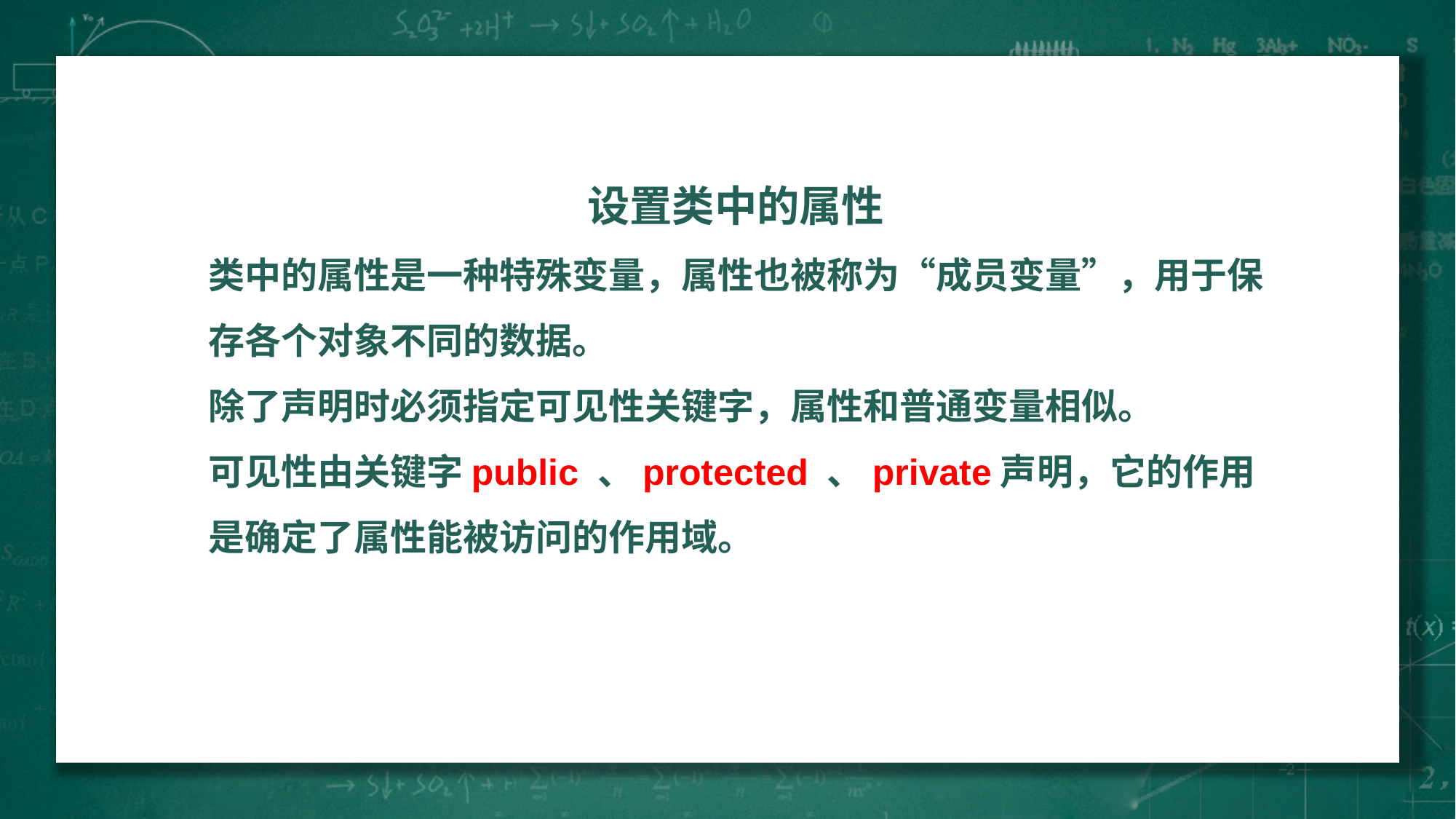

设置类中的属性
类中的属性是一种特殊变量，属性也被称为“成员变量”，用于保存各个对象不同的数据。
除了声明时必须指定可见性关键字，属性和普通变量相似。
可见性由关键字public 、protected 、private声明，它的作用是确定了属性能被访问的作用域。